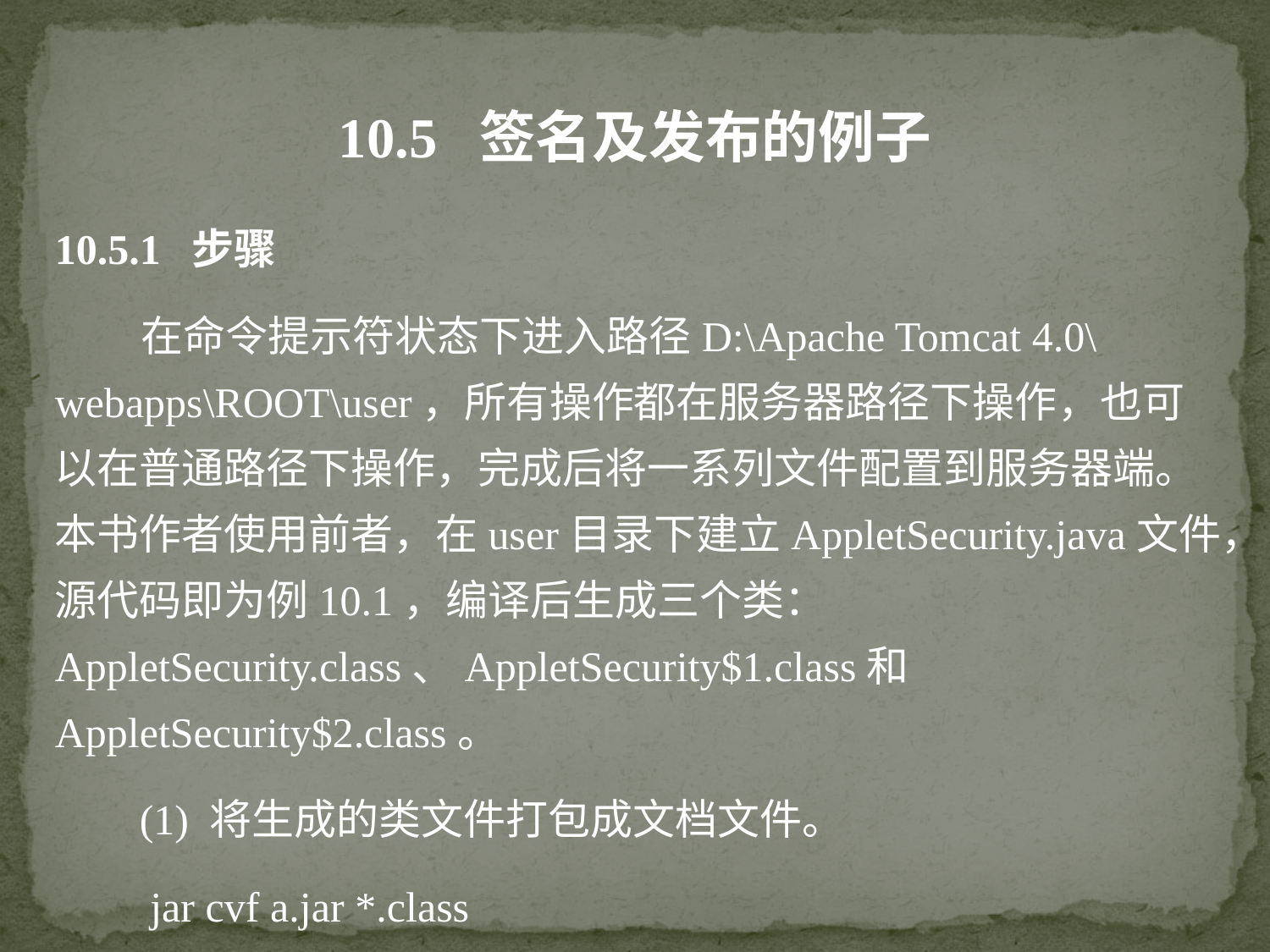

10.5  签名及发布的例子
10.5.1  步骤
        在命令提示符状态下进入路径D:\Apache Tomcat 4.0\webapps\ROOT\user，所有操作都在服务器路径下操作，也可以在普通路径下操作，完成后将一系列文件配置到服务器端。本书作者使用前者，在user目录下建立AppletSecurity.java文件，源代码即为例10.1，编译后生成三个类：AppletSecurity.class、AppletSecurity$1.class和AppletSecurity$2.class。
        (1) 将生成的类文件打包成文档文件。
         jar cvf a.jar *.class